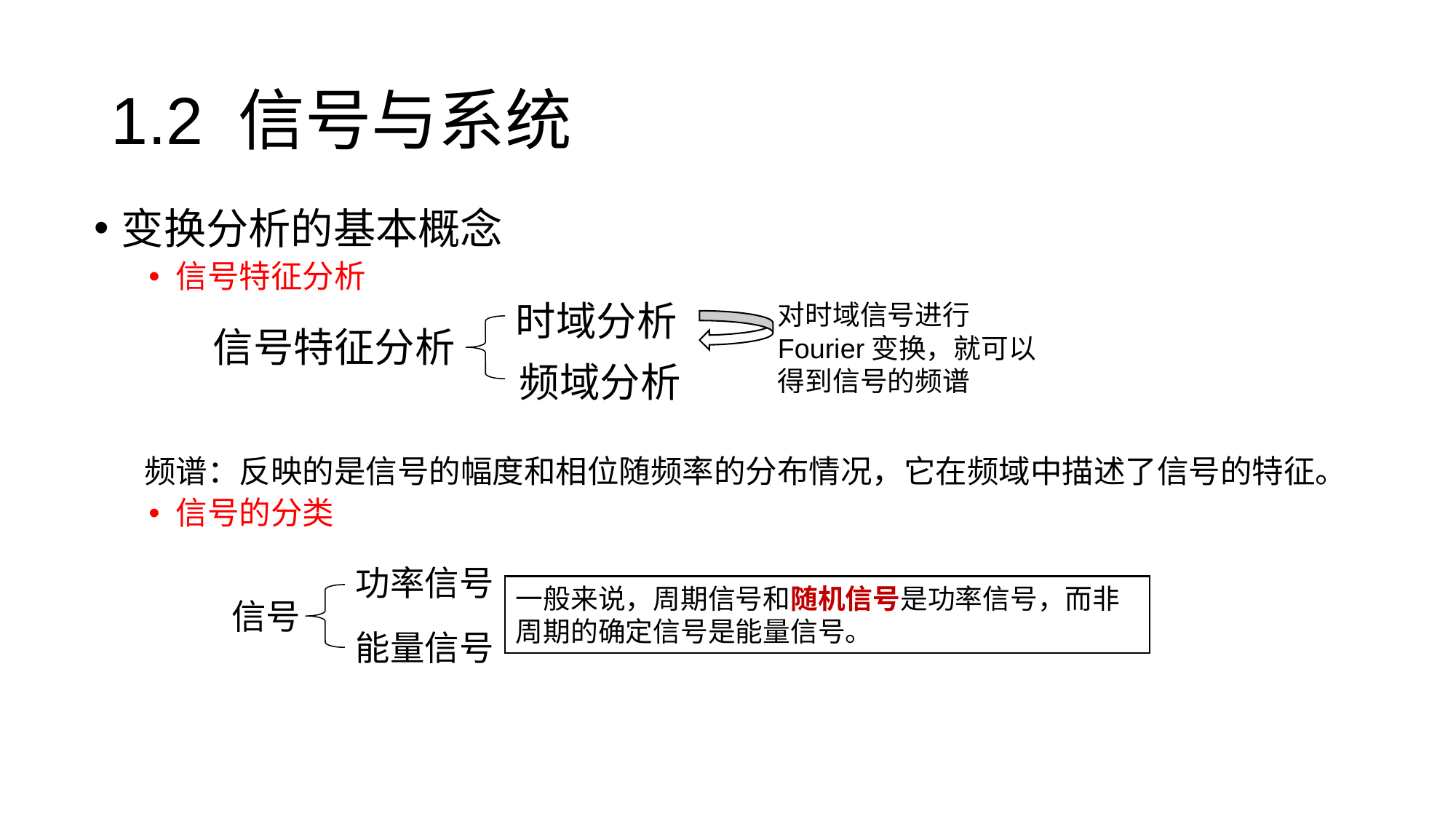

# 1.2 信号与系统
变换分析的基本概念
信号特征分析

频谱：反映的是信号的幅度和相位随频率的分布情况，它在频域中描述了信号的特征。
信号的分类

时域分析
对时域信号进行Fourier变换，就可以得到信号的频谱

信号特征分析
频域分析
功率信号

信号
能量信号
一般来说，周期信号和随机信号是功率信号，而非周期的确定信号是能量信号。